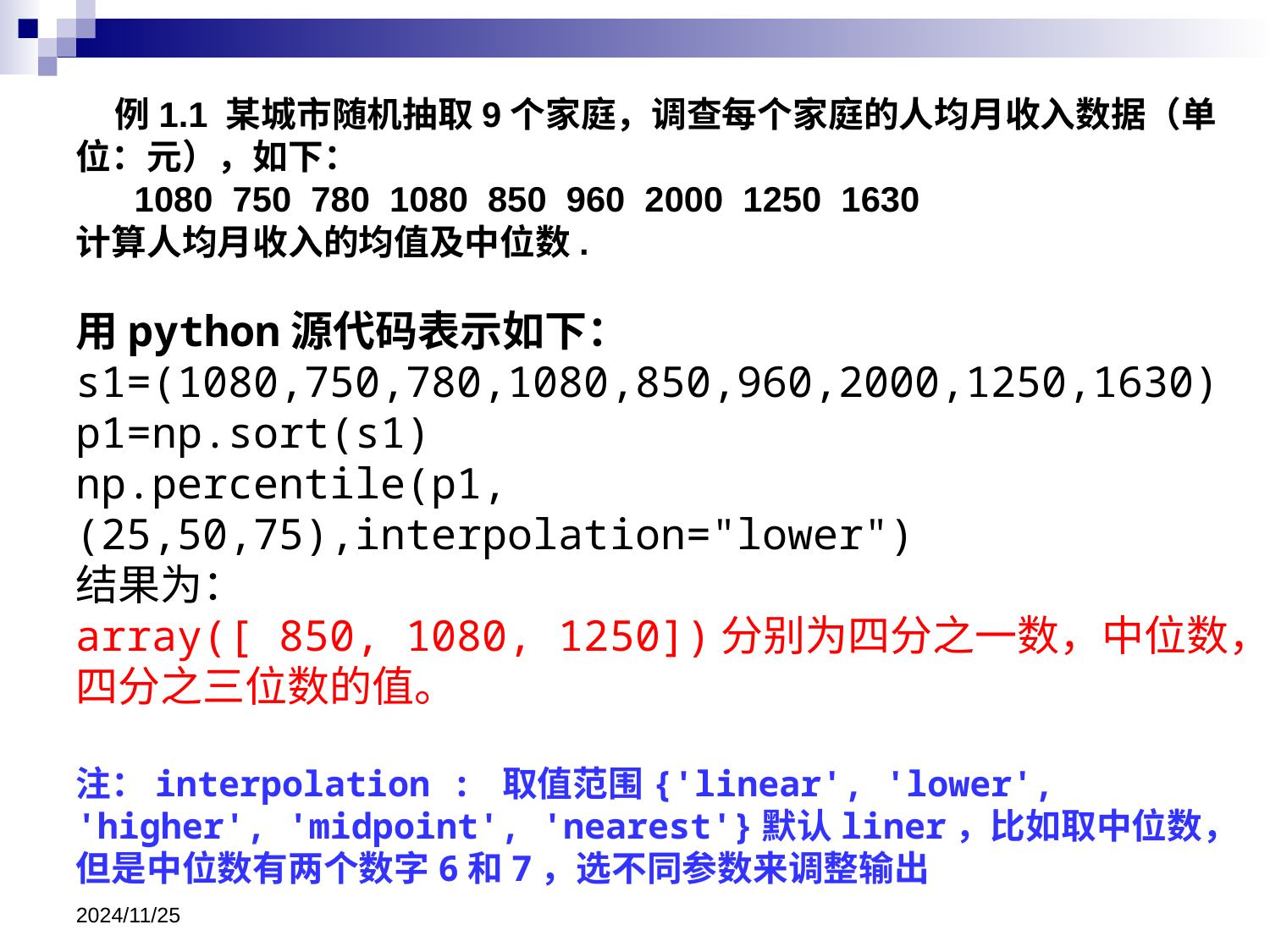

例1.1 某城市随机抽取9个家庭，调查每个家庭的人均月收入数据（单位：元），如下：
      1080  750  780  1080  850  960  2000  1250  1630
计算人均月收入的均值及中位数.

用python源代码表示如下：
s1=(1080,750,780,1080,850,960,2000,1250,1630)
p1=np.sort(s1)
np.percentile(p1,(25,50,75),interpolation="lower")
结果为：
array([ 850, 1080, 1250])分别为四分之一数，中位数，四分之三位数的值。

注：interpolation : 取值范围{'linear', 'lower', 'higher', 'midpoint', 'nearest'}默认liner，比如取中位数，但是中位数有两个数字6和7，选不同参数来调整输出
2024/11/25